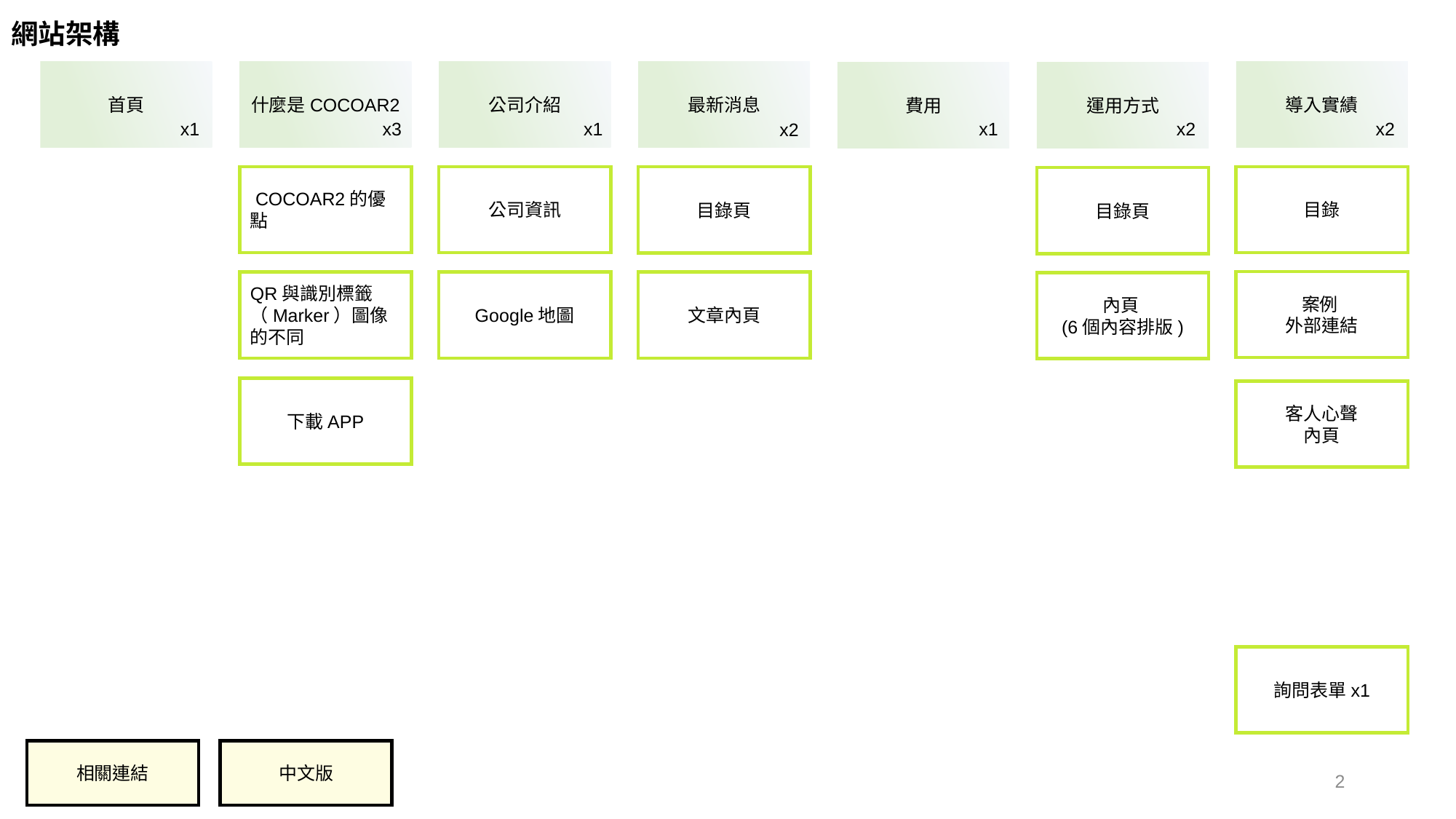

# 網站架構
首頁
什麼是COCOAR2
公司介紹
最新消息
導入實績
費用
運用方式
x1
x3
x1
x1
x2
x2
x2
 COCOAR2的優點
公司資訊
目錄
目錄頁
目錄頁
案例
外部連結
QR與識別標籤（Marker）圖像的不同
Google地圖
文章內頁
內頁
(6個內容排版)
下載APP
客人心聲
內頁
詢問表單x1
相關連結
中文版
2